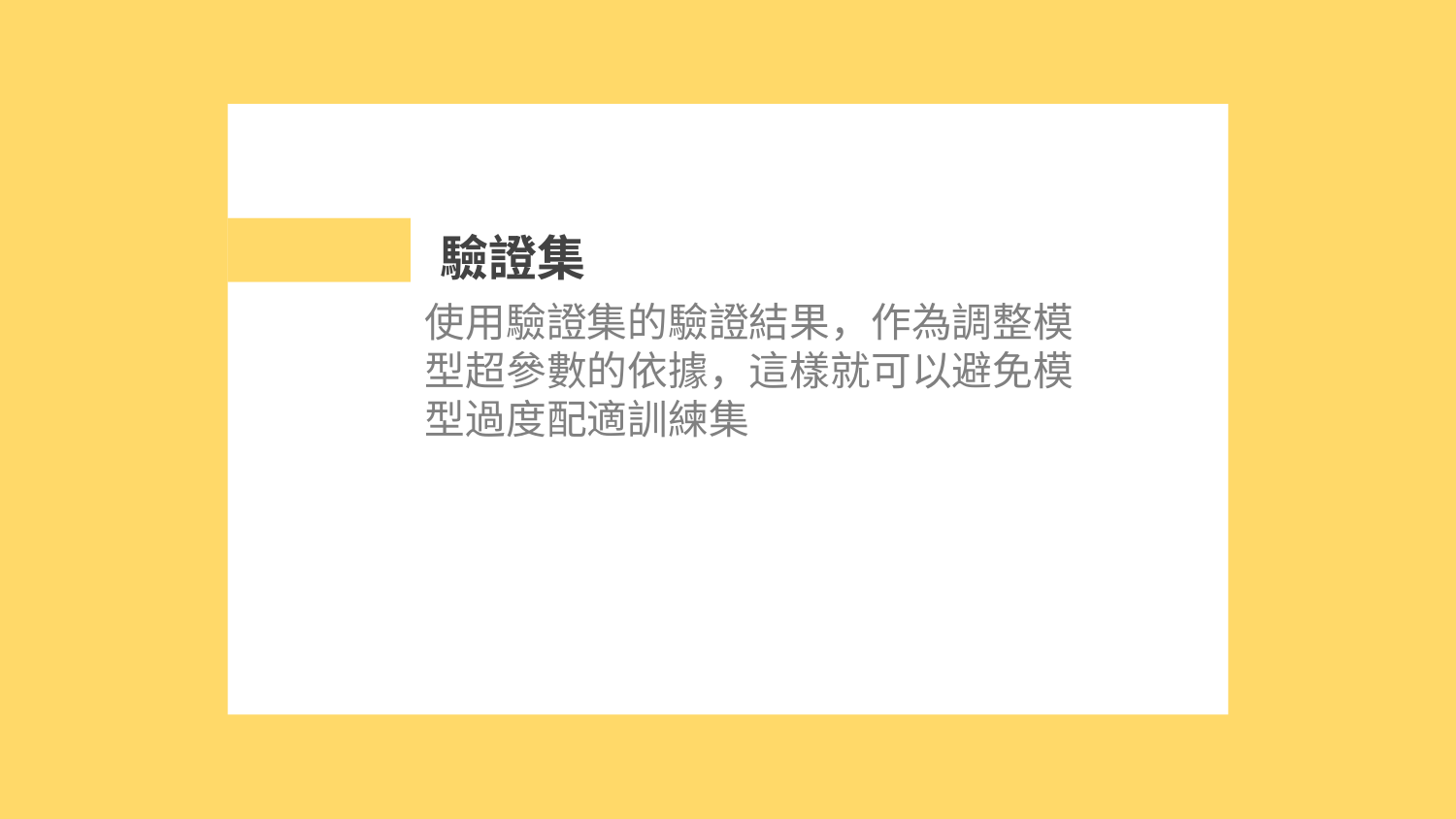

# 驗證集

使用驗證集的驗證結果，作為調整模型超參數的依據，這樣就可以避免模型過度配適訓練集